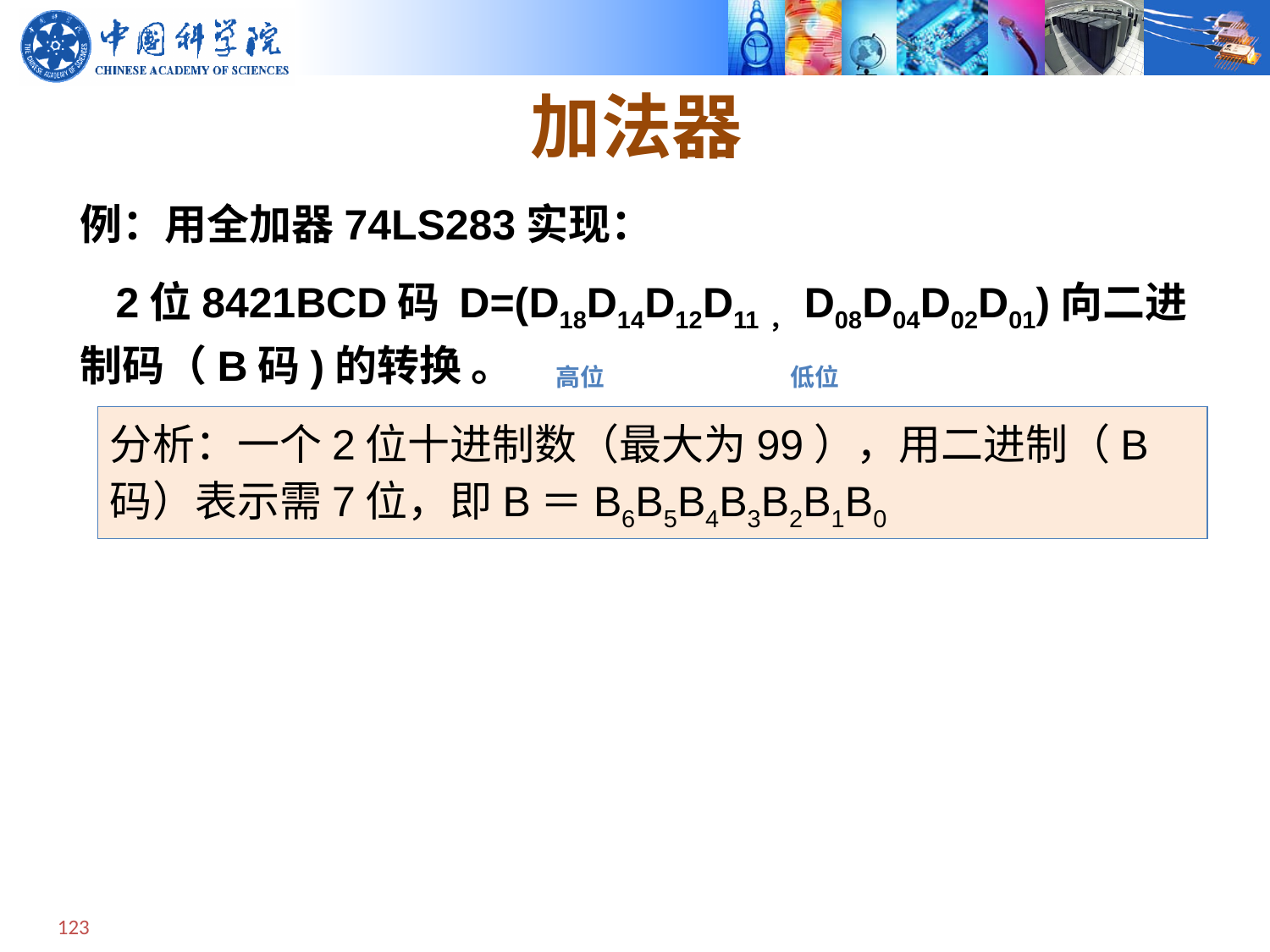

加法器
例：用全加器74LS283实现：
   2位8421BCD码 D=(D18D14D12D11，D08D04D02D01)向二进制码（B码)的转换 。
 高位
低位

分析：一个2位十进制数（最大为99），用二进制（B码）表示需7位，即B＝B6B5B4B3B2B1B0